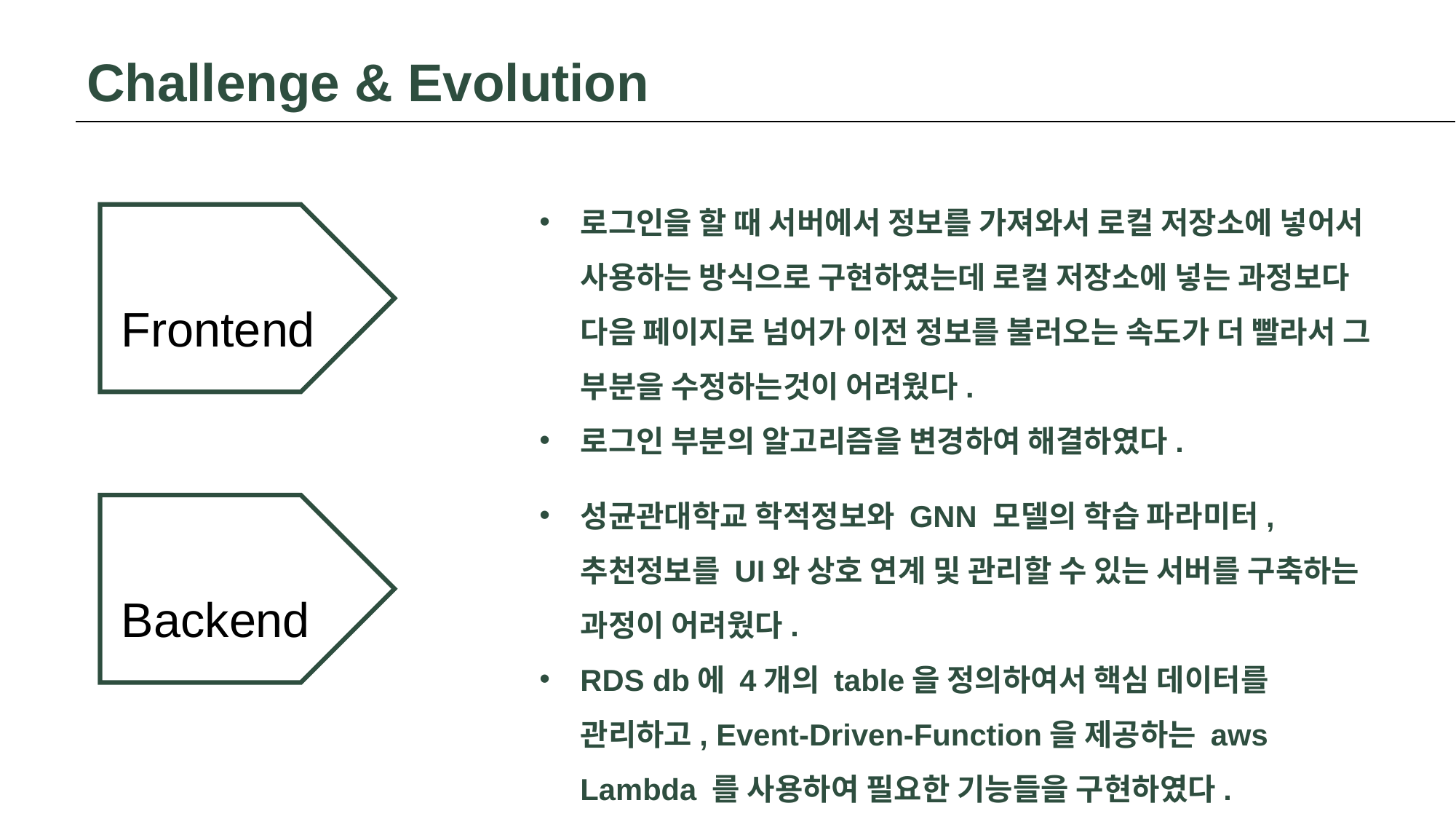

Challenge & Evolution

로그인을 할 때 서버에서 정보를 가져와서 로컬 저장소에 넣어서 사용하는 방식으로 구현하였는데 로컬 저장소에 넣는 과정보다 다음 페이지로 넘어가 이전 정보를 불러오는 속도가 더 빨라서 그 부분을 수정하는것이 어려웠다.
로그인 부분의 알고리즘을 변경하여 해결하였다.

 Frontend
성균관대학교 학적정보와 GNN 모델의 학습 파라미터, 추천정보를 UI와 상호 연계 및 관리할 수 있는 서버를 구축하는 과정이 어려웠다.
RDS db에 4개의 table을 정의하여서 핵심 데이터를 관리하고, Event-Driven-Function을 제공하는 aws Lambda 를 사용하여 필요한 기능들을 구현하였다.

 Backend